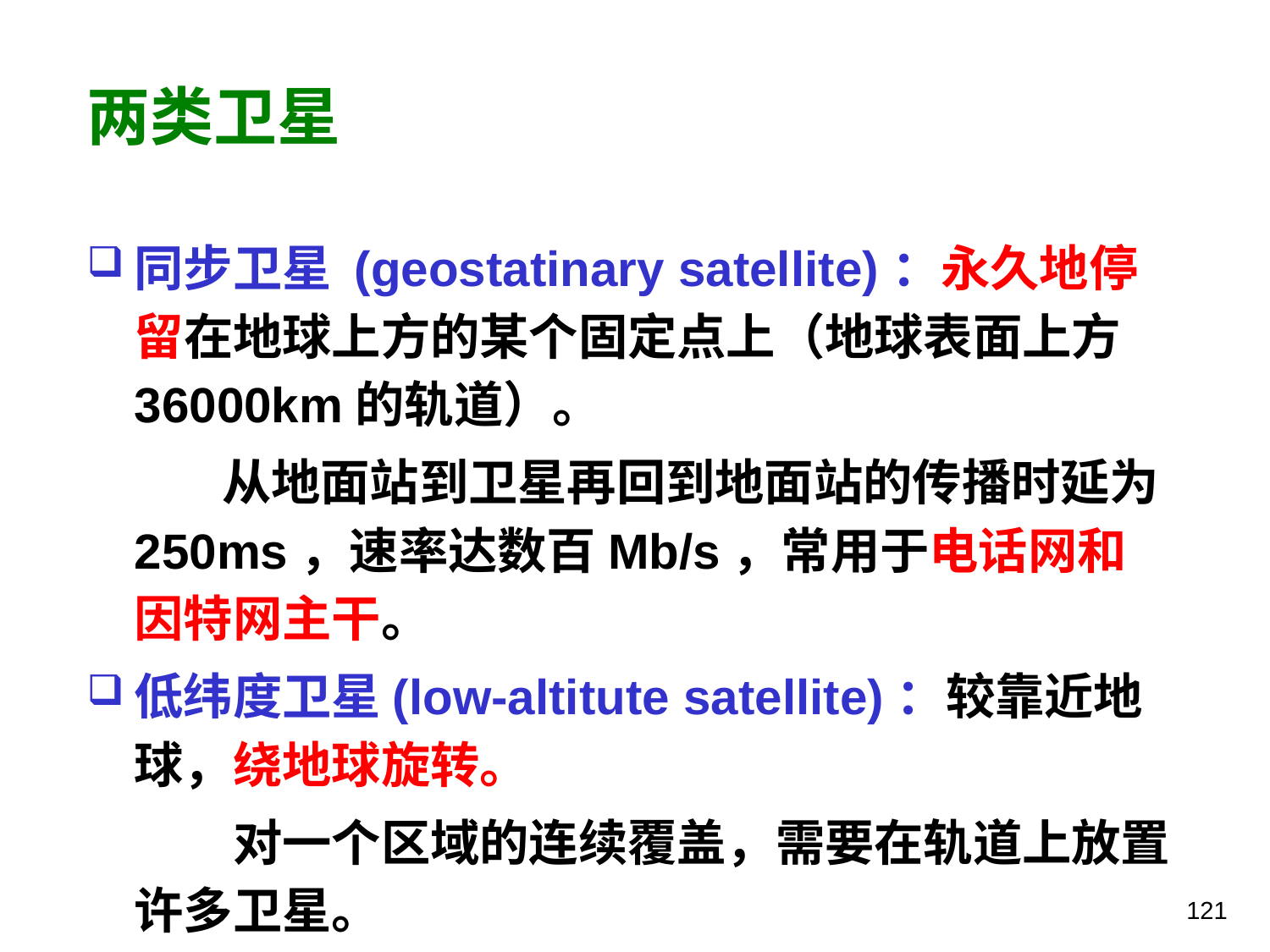

# 两类卫星
同步卫星 (geostatinary satellite)：永久地停留在地球上方的某个固定点上（地球表面上方36000km的轨道）。
           从地面站到卫星再回到地面站的传播时延为250ms，速率达数百Mb/s，常用于电话网和因特网主干。
低纬度卫星(low-altitute satellite)：较靠近地球，绕地球旋转。
            对一个区域的连续覆盖，需要在轨道上放置许多卫星。
121